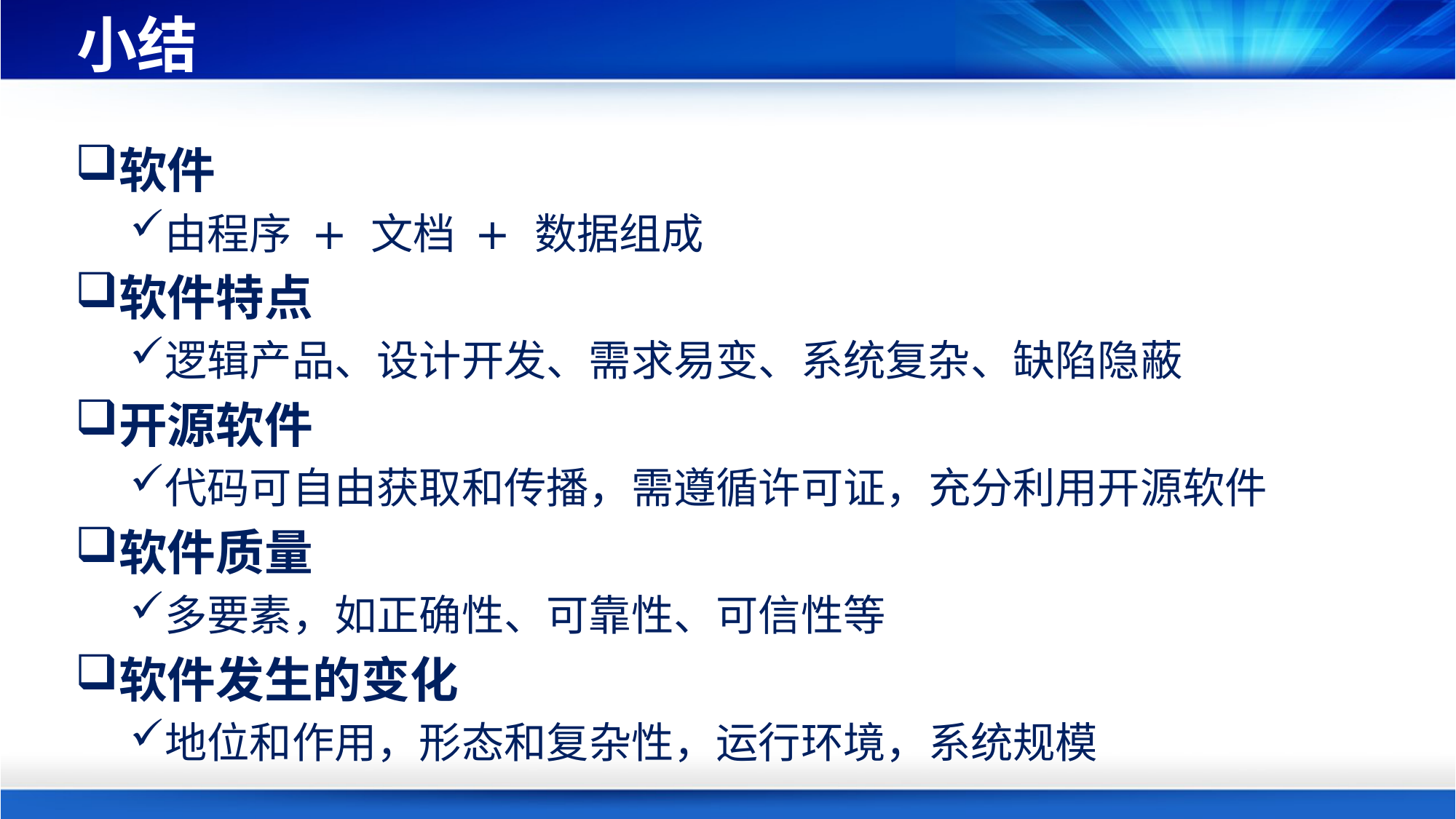

# 小结
软件
由程序 + 文档 + 数据组成
软件特点
逻辑产品、设计开发、需求易变、系统复杂、缺陷隐蔽
开源软件
代码可自由获取和传播，需遵循许可证，充分利用开源软件
软件质量
多要素，如正确性、可靠性、可信性等
软件发生的变化
地位和作用，形态和复杂性，运行环境，系统规模